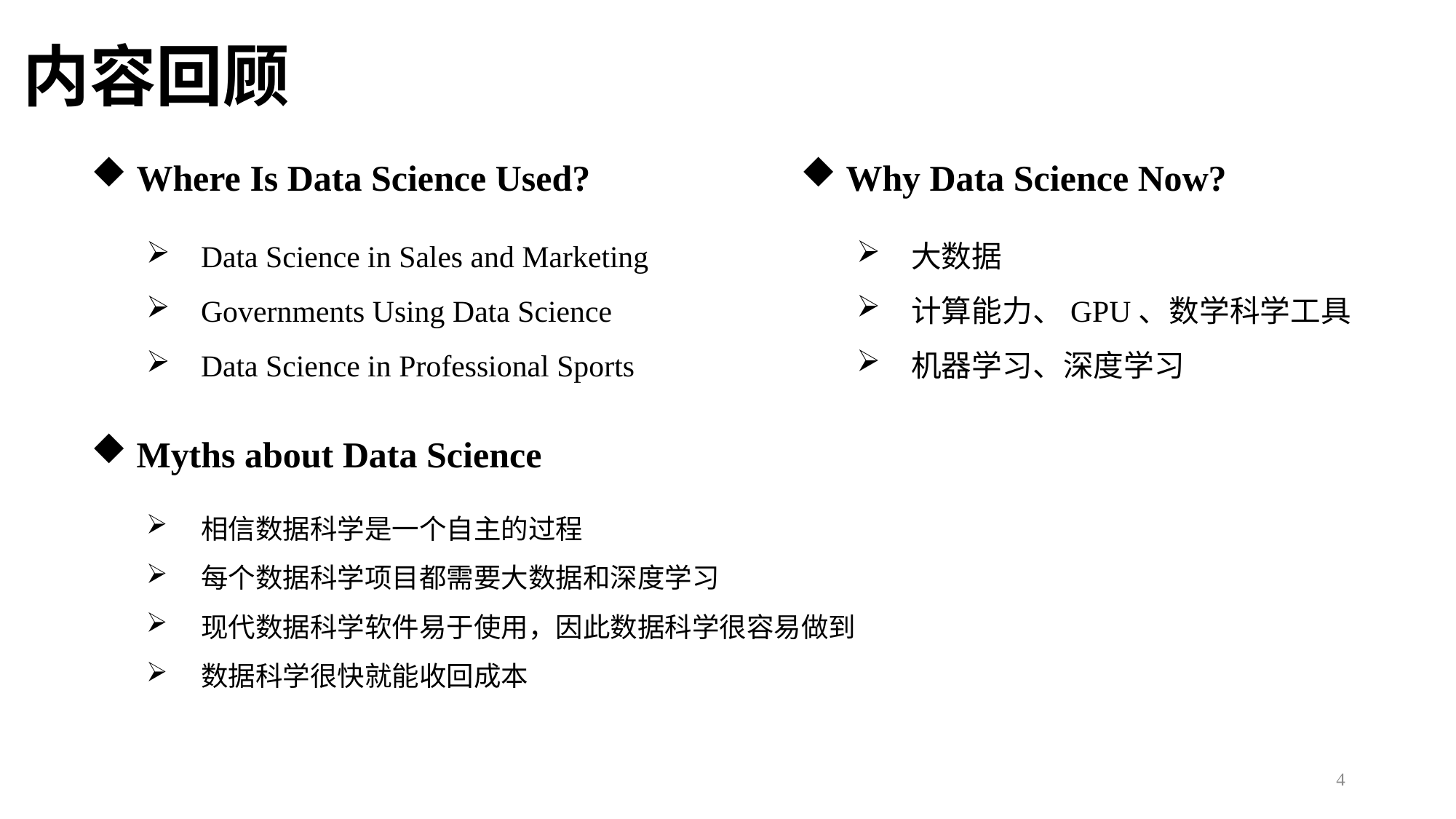

内容回顾

 Where Is Data Science Used?
 Why Data Science Now?
大数据
计算能力、GPU、数学科学工具
机器学习、深度学习
Data Science in Sales and Marketing
Governments Using Data Science
Data Science in Professional Sports
 Myths about Data Science
相信数据科学是一个自主的过程
每个数据科学项目都需要大数据和深度学习
现代数据科学软件易于使用，因此数据科学很容易做到
数据科学很快就能收回成本

4